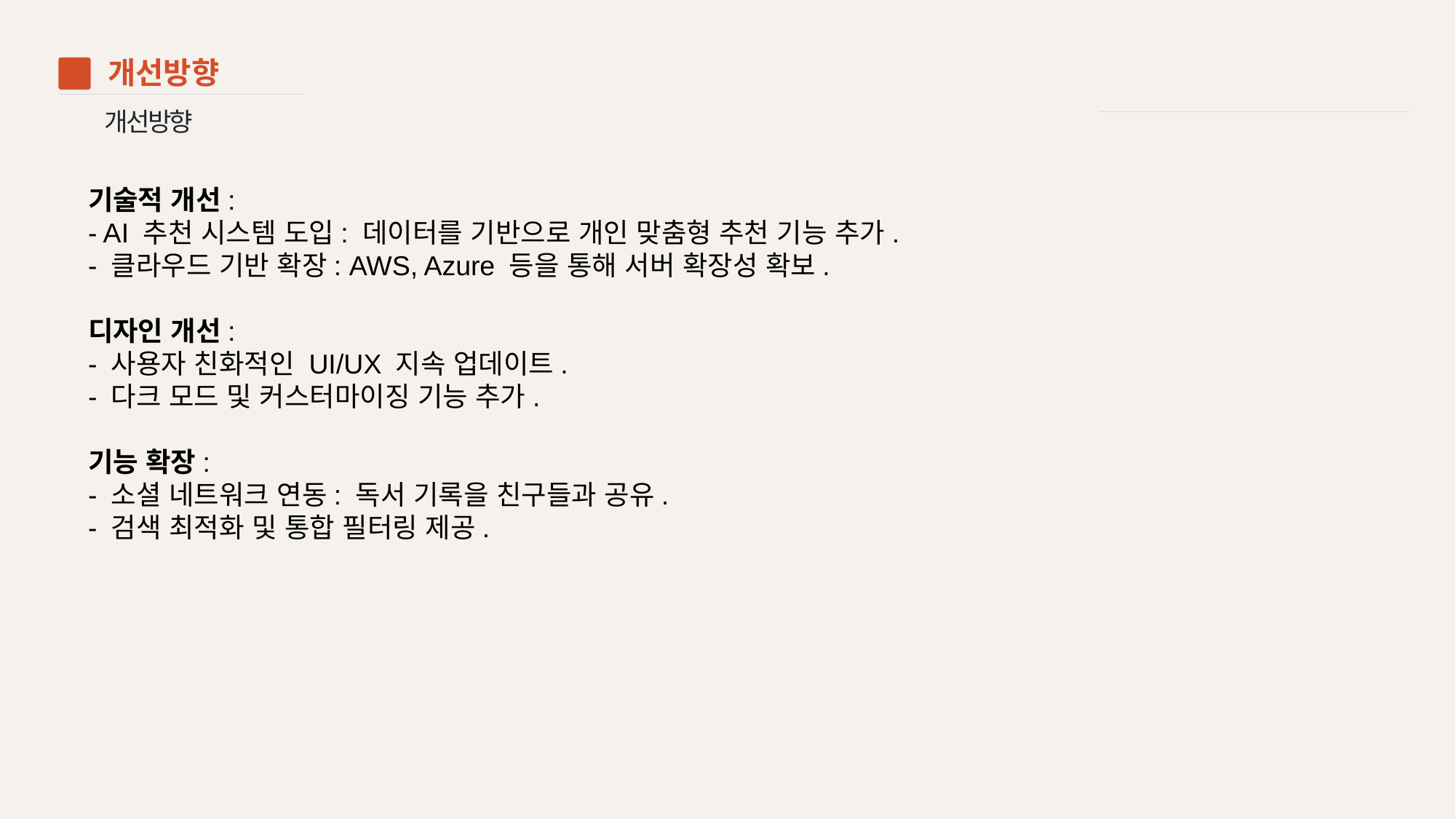

개선방향
03
개선방향
기술적 개선:
- AI 추천 시스템 도입: 데이터를 기반으로 개인 맞춤형 추천 기능 추가.
- 클라우드 기반 확장: AWS, Azure 등을 통해 서버 확장성 확보.

디자인 개선:
- 사용자 친화적인 UI/UX 지속 업데이트.
- 다크 모드 및 커스터마이징 기능 추가.

기능 확장:
- 소셜 네트워크 연동: 독서 기록을 친구들과 공유.
- 검색 최적화 및 통합 필터링 제공.